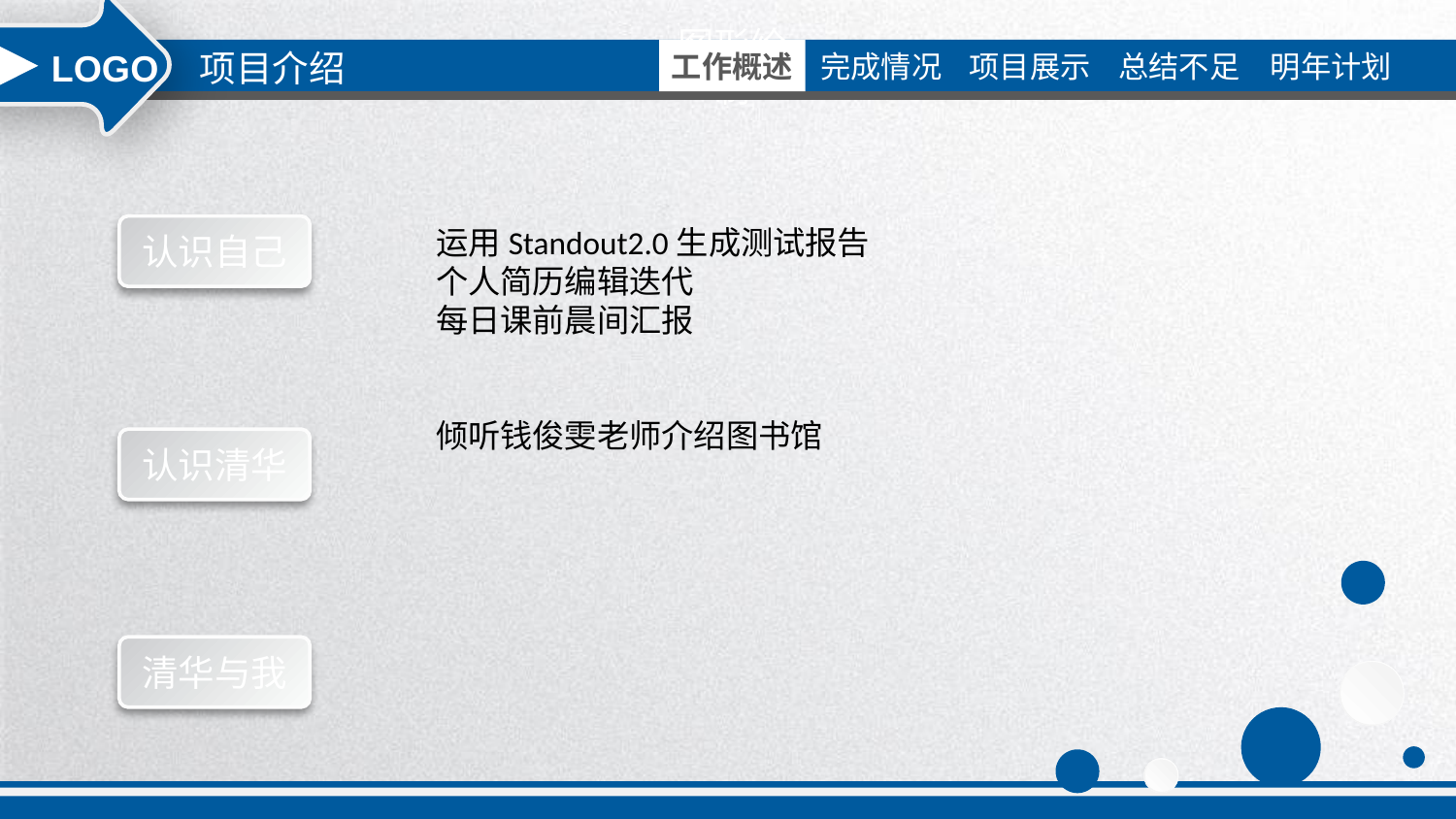

项目介绍
LOGO

运用Standout2.0生成测试报告
个人简历编辑迭代
每日课前晨间汇报

倾听钱俊雯老师介绍图书馆

认识自己

认识清华

清华与我